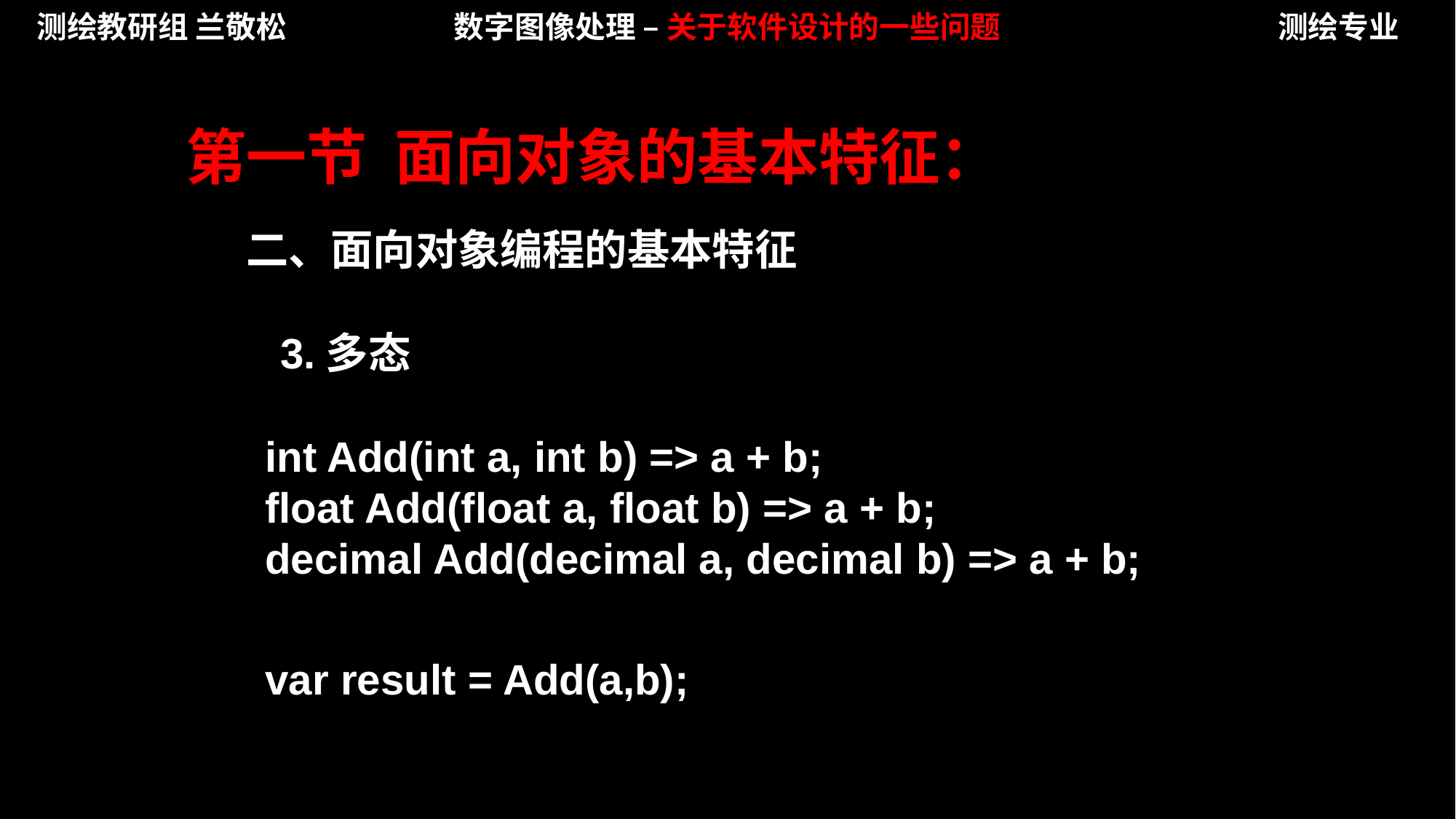

测绘教研组 兰敬松
数字图像处理 – 关于软件设计的一些问题
测绘专业
第一节  面向对象的基本特征：
二、面向对象编程的基本特征
3.多态
int Add(int a, int b) => a + b;
float Add(float a, float b) => a + b;
decimal Add(decimal a, decimal b) => a + b;
var result = Add(a,b);